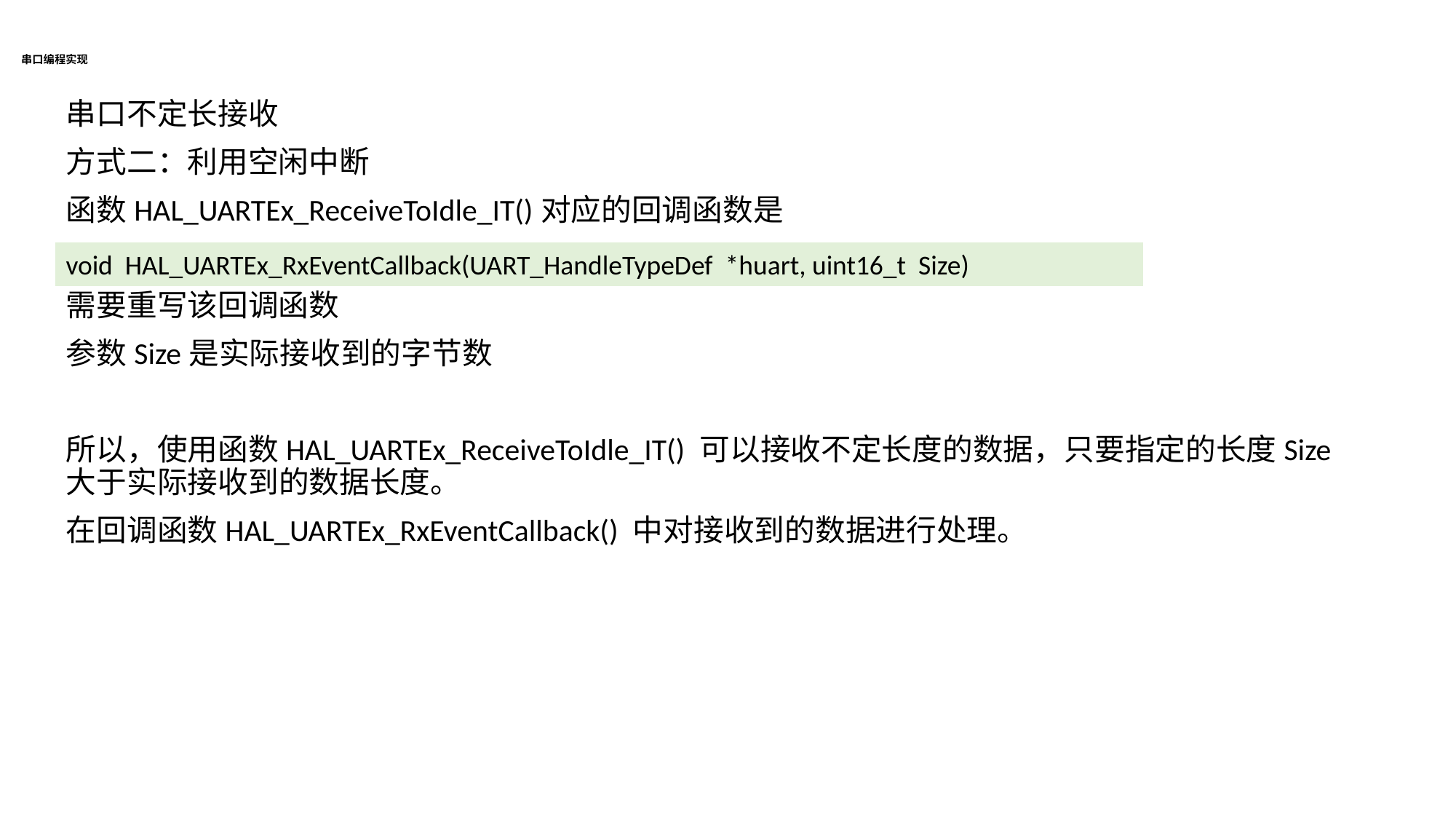

# 串口编程实现
串口不定长接收
方式二：利用空闲中断
函数HAL_UARTEx_ReceiveToIdle_IT()对应的回调函数是

需要重写该回调函数
参数Size是实际接收到的字节数

所以，使用函数HAL_UARTEx_ReceiveToIdle_IT() 可以接收不定长度的数据，只要指定的长度Size大于实际接收到的数据长度。
在回调函数HAL_UARTEx_RxEventCallback() 中对接收到的数据进行处理。
void  HAL_UARTEx_RxEventCallback(UART_HandleTypeDef  *huart, uint16_t  Size)
32